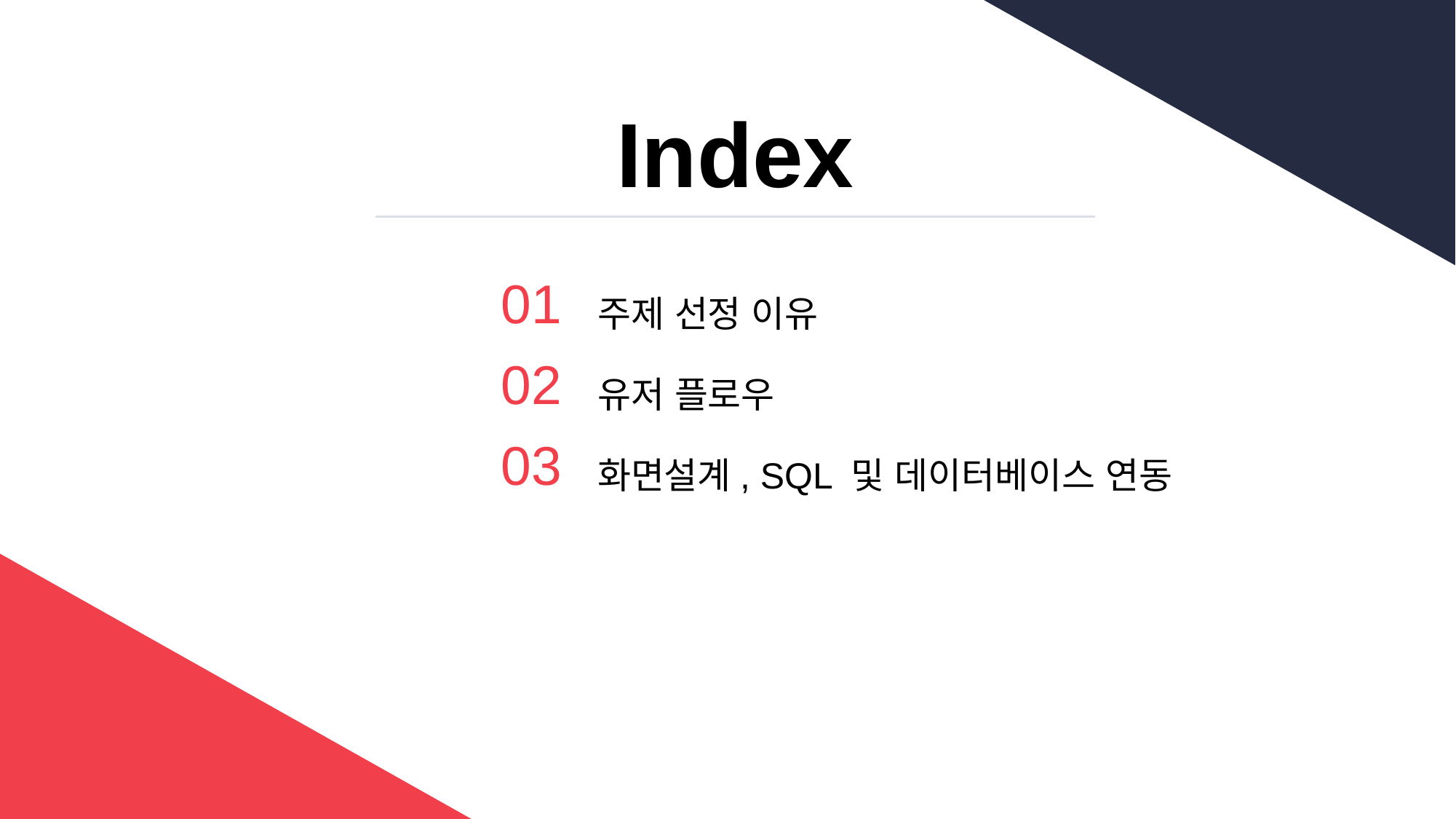

Index
01
02
03

주제 선정 이유
유저 플로우
화면설계, SQL 및 데이터베이스 연동